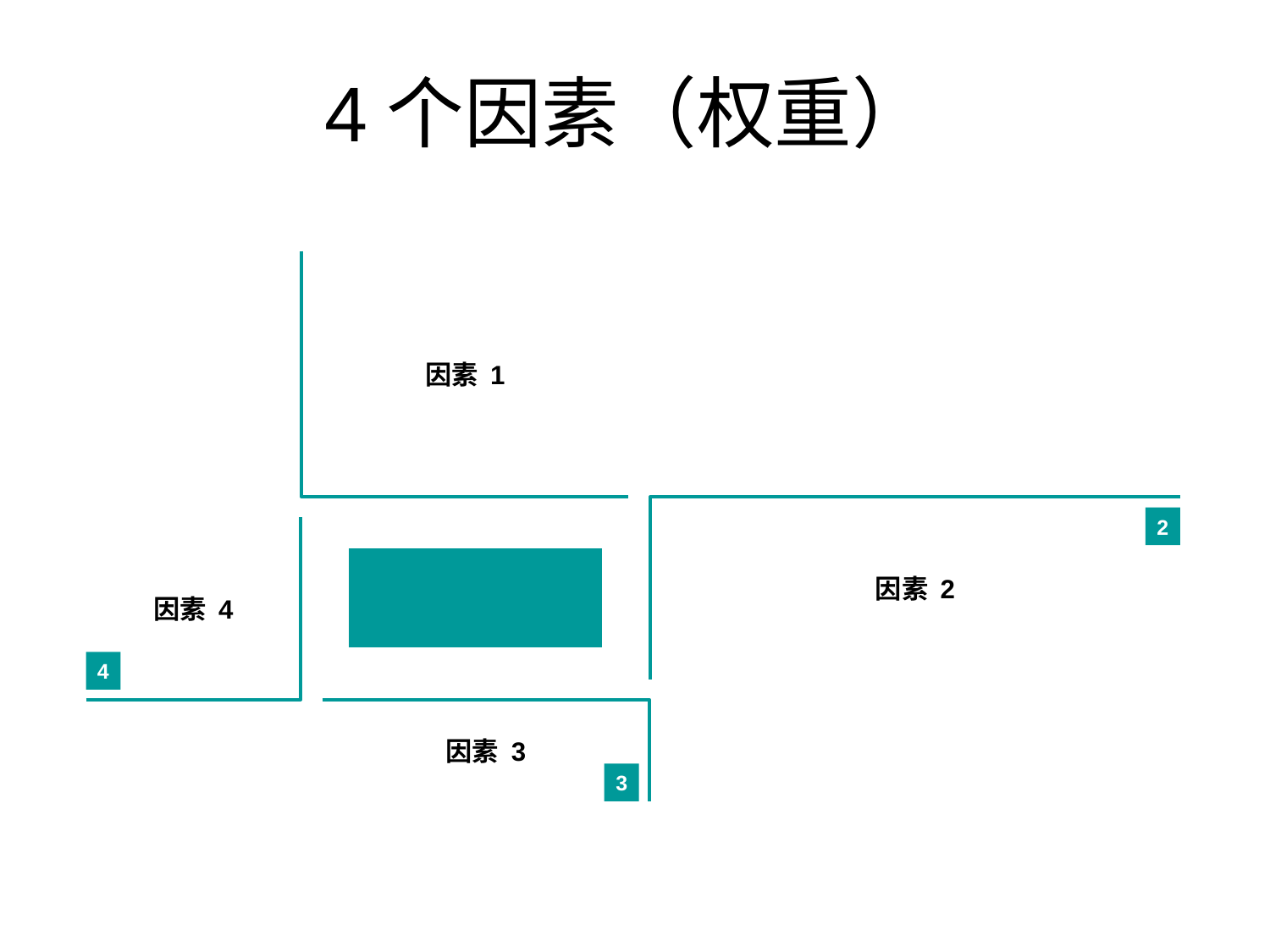

4个因素（权重）

因素 1

2

因素 2
因素 4
4

因素 3
3